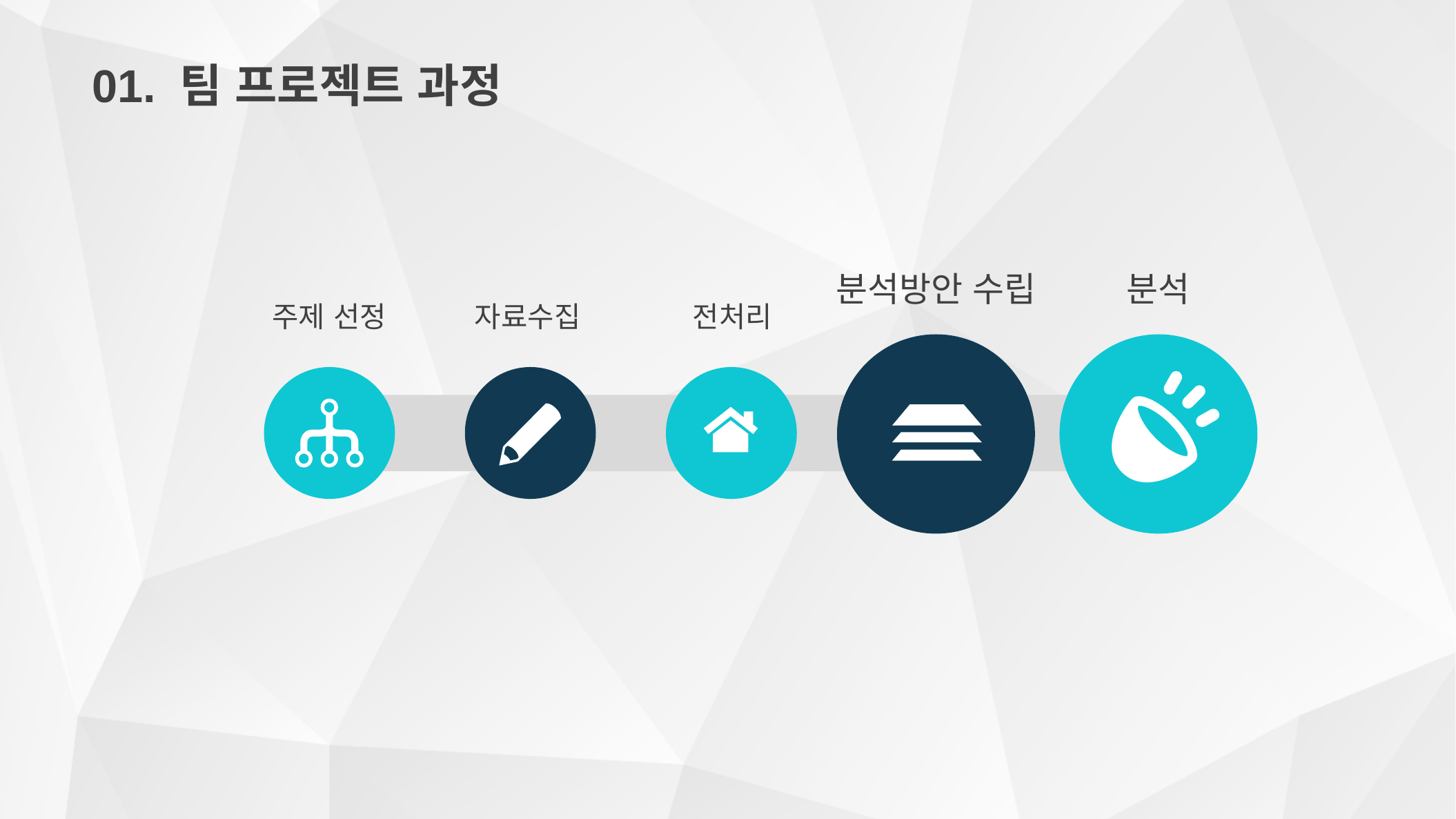

01. 팀 프로젝트 과정

분석방안 수립
분석
주제 선정
자료수집
전처리